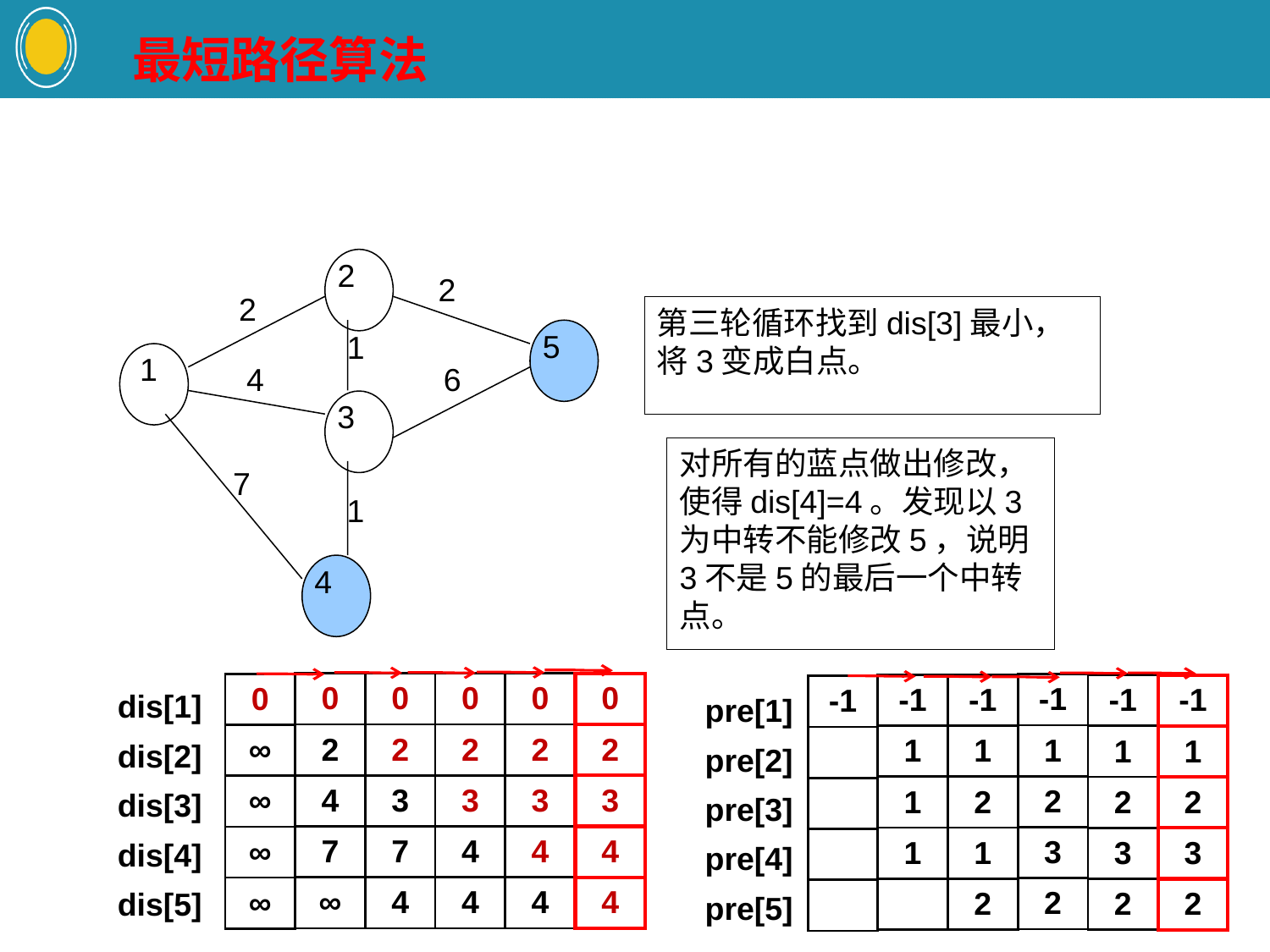

最短路径算法

2

2

2

第三轮循环找到dis[3]最小，将3变成白点。

5

1

1

4

6

3

对所有的蓝点做出修改，使得dis[4]=4。发现以3为中转不能修改5，说明3不是5的最后一个中转点。

7

1

4

dis[1]
dis[2]
dis[3]
dis[4]
dis[5]
pre[1]
pre[2]
pre[3]
pre[4]
pre[5]
| 0 |
| --- |
| 2 |
| 4 |
| 7 |
| ∞ |
| 0 |
| --- |
| 2 |
| 3 |
| 7 |
| 4 |
| 0 |
| --- |
| 2 |
| 3 |
| 4 |
| 4 |
| 0 |
| --- |
| 2 |
| 3 |
| 4 |
| 4 |
| 0 |
| --- |
| 2 |
| 3 |
| 4 |
| 4 |
| 0 |
| --- |
| ∞ |
| ∞ |
| ∞ |
| ∞ |
| -1 |
| --- |
| 1 |
| 2 |
| 3 |
| 2 |
| -1 |
| --- |
| 1 |
| 1 |
| 1 |
|  |
| -1 |
| --- |
| 1 |
| 2 |
| 1 |
| 2 |
| -1 |
| --- |
| 1 |
| 2 |
| 3 |
| 2 |
| -1 |
| --- |
| 1 |
| 2 |
| 3 |
| 2 |
| -1 |
| --- |
|  |
|  |
|  |
|  |